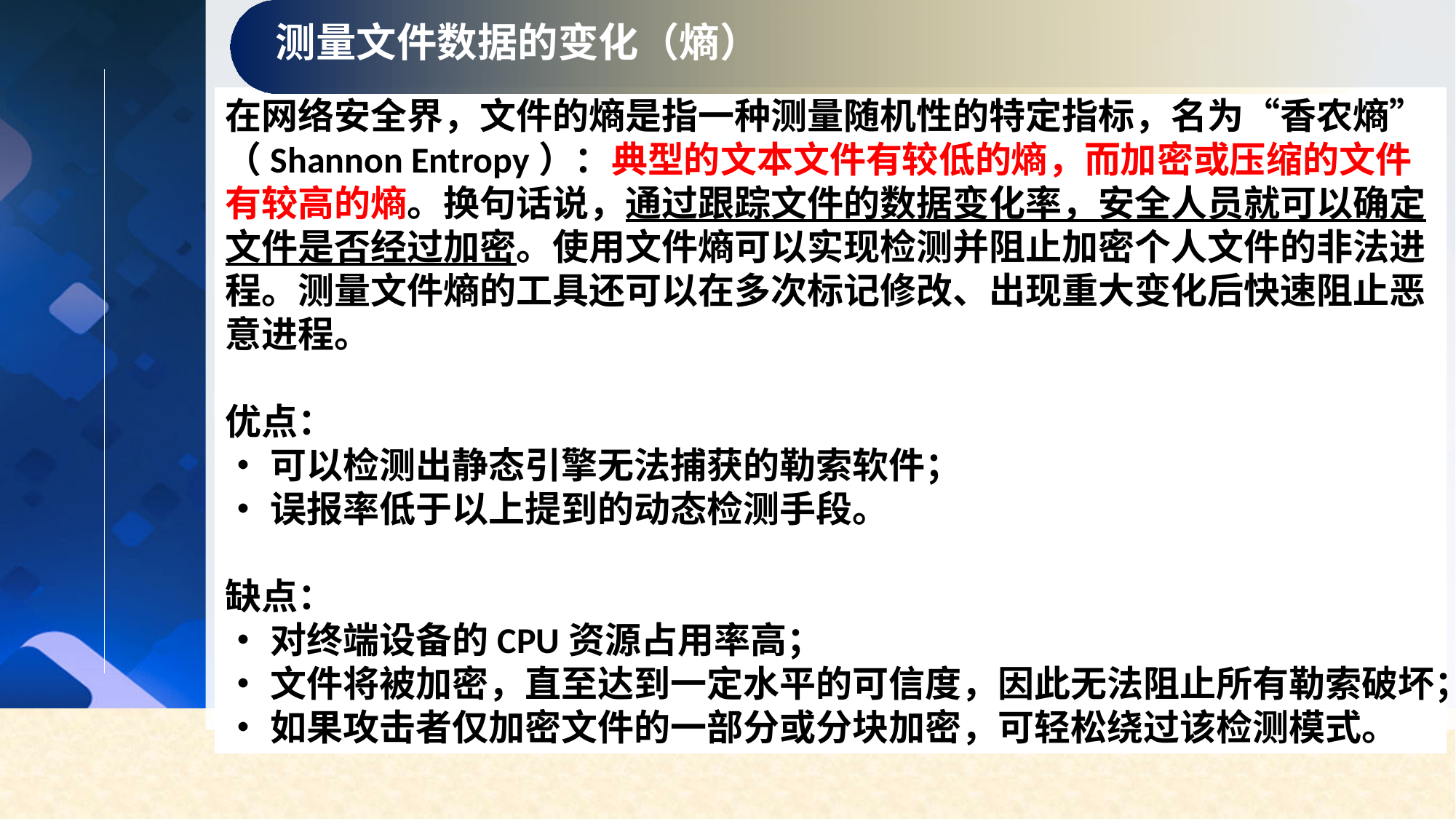

测量文件数据的变化（熵）
在网络安全界，文件的熵是指一种测量随机性的特定指标，名为“香农熵”（Shannon Entropy）：典型的文本文件有较低的熵，而加密或压缩的文件有较高的熵。换句话说，通过跟踪文件的数据变化率，安全人员就可以确定文件是否经过加密。使用文件熵可以实现检测并阻止加密个人文件的非法进程。测量文件熵的工具还可以在多次标记修改、出现重大变化后快速阻止恶意进程。

优点：
•可以检测出静态引擎无法捕获的勒索软件；
•误报率低于以上提到的动态检测手段。

缺点：
•对终端设备的CPU资源占用率高；
•文件将被加密，直至达到一定水平的可信度，因此无法阻止所有勒索破坏；
•如果攻击者仅加密文件的一部分或分块加密，可轻松绕过该检测模式。